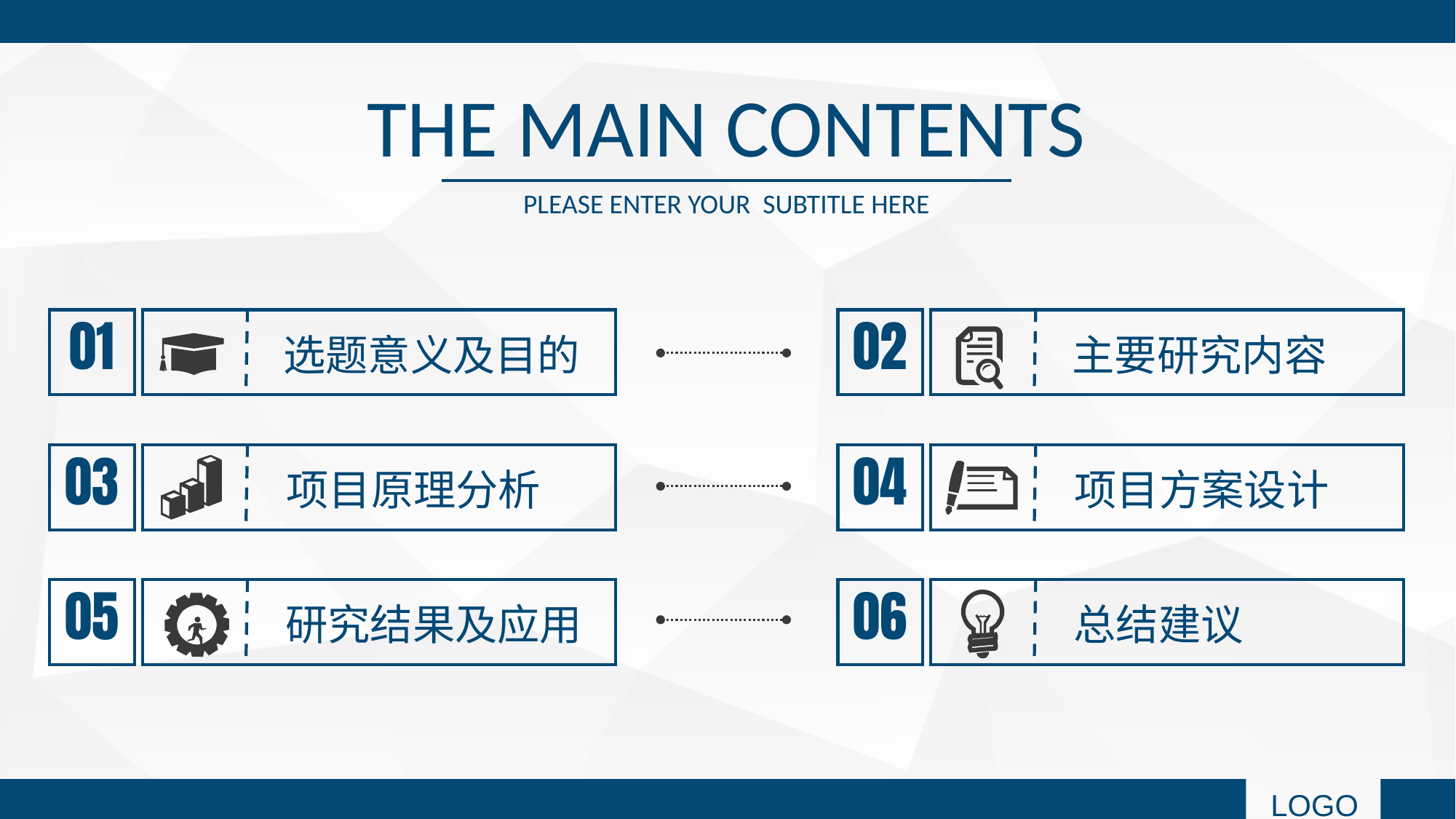

THE MAIN CONTENTS
PLEASE ENTER YOUR  SUBTITLE HERE
01

选题意义及目的

02

主要研究内容

03

项目原理分析

04

项目方案设计

05

研究结果及应用

06

总结建议

LOGO